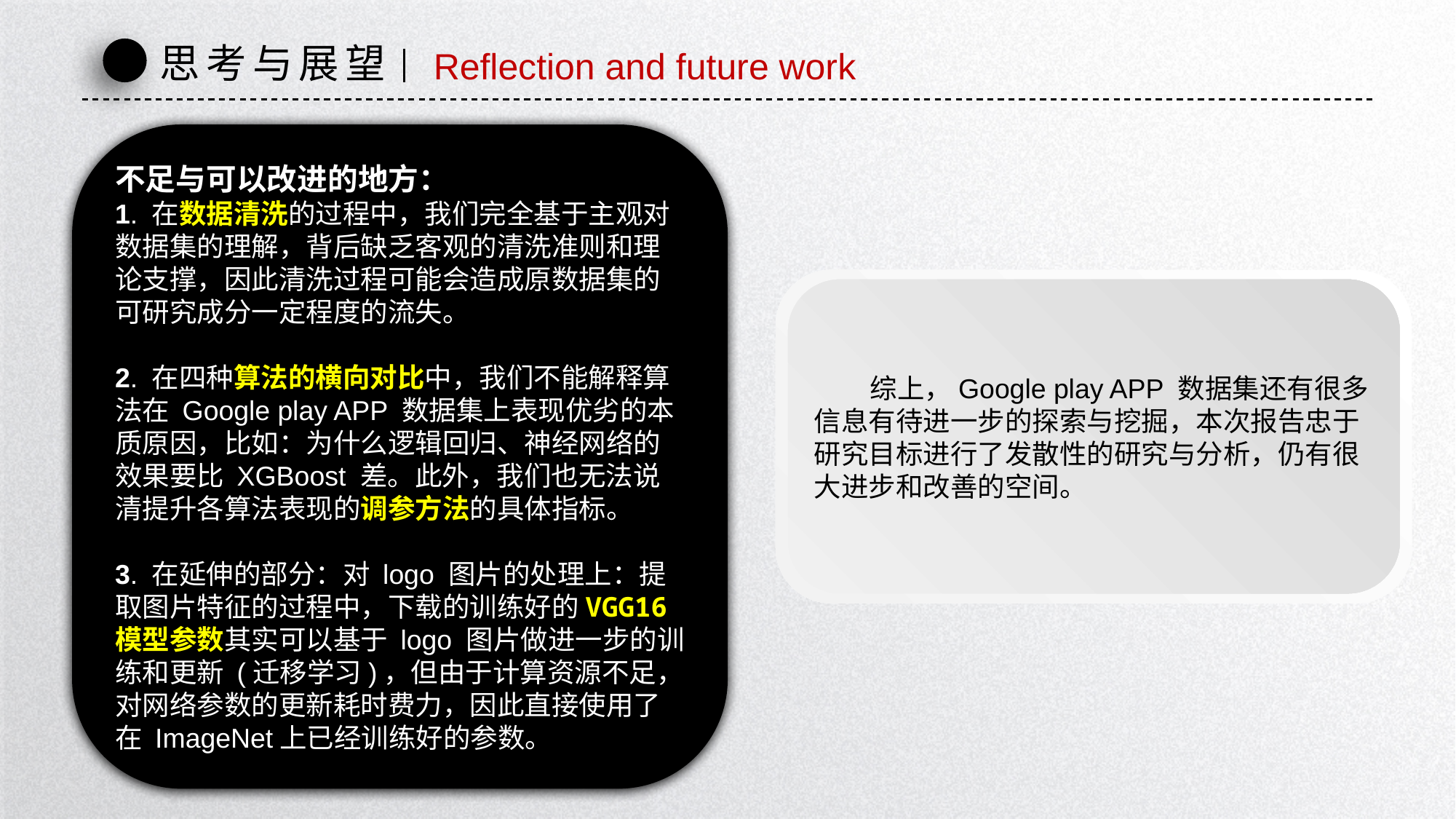

思考与展望
Reflection and future work

不足与可以改进的地方：
1. 在数据清洗的过程中，我们完全基于主观对数据集的理解，背后缺乏客观的清洗准则和理论支撑，因此清洗过程可能会造成原数据集的可研究成分一定程度的流失。

2. 在四种算法的横向对比中，我们不能解释算法在 Google play APP 数据集上表现优劣的本质原因，比如：为什么逻辑回归、神经网络的效果要比 XGBoost 差。此外，我们也无法说清提升各算法表现的调参方法的具体指标。

3. 在延伸的部分：对 logo 图片的处理上：提取图片特征的过程中，下载的训练好的VGG16模型参数其实可以基于 logo 图片做进一步的训练和更新 (迁移学习)，但由于计算资源不足，对网络参数的更新耗时费力，因此直接使用了在 ImageNet上已经训练好的参数。

        综上，Google play APP 数据集还有很多信息有待进一步的探索与挖掘，本次报告忠于研究目标进行了发散性的研究与分析，仍有很大进步和改善的空间。
延时符